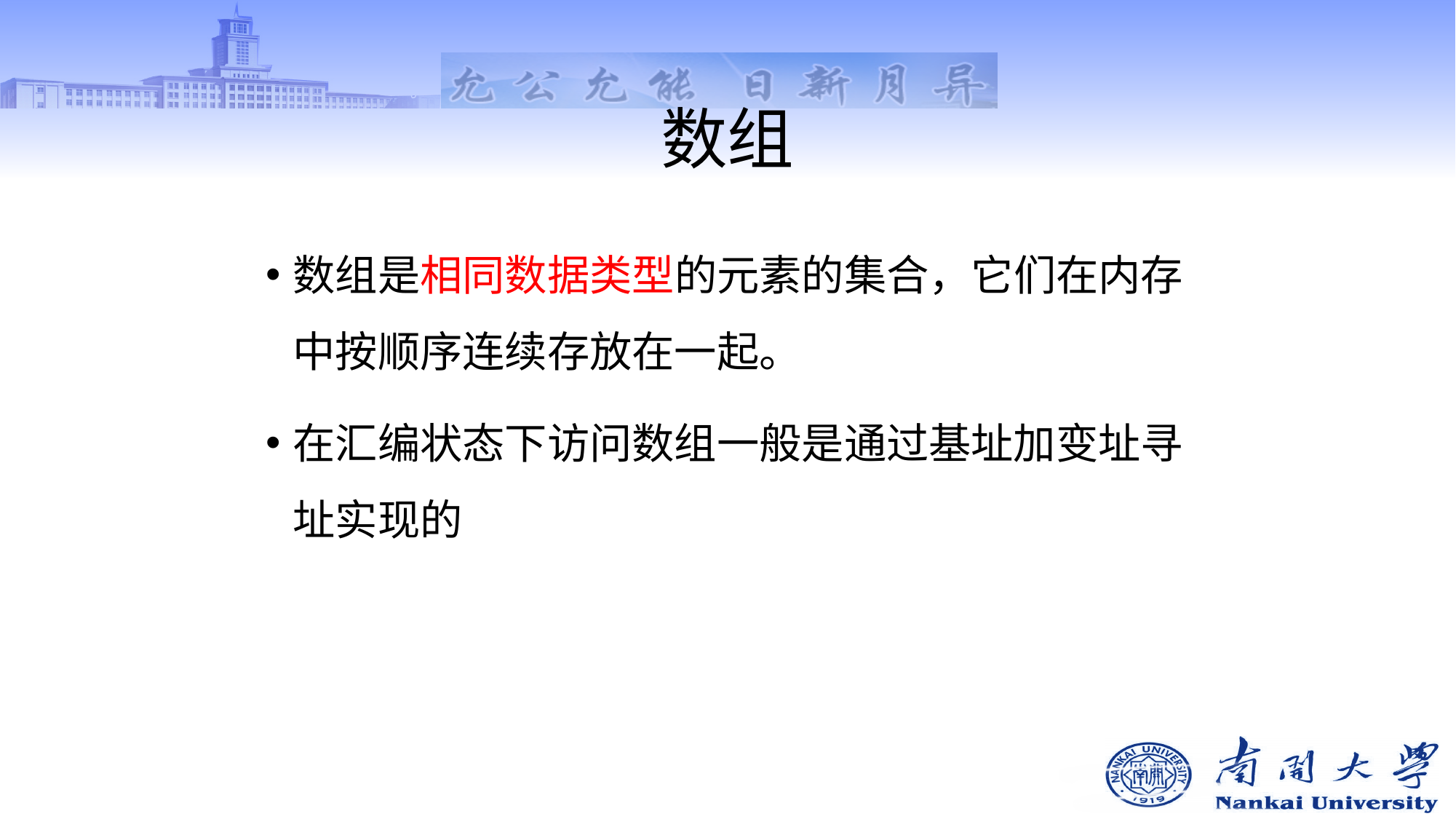

# 数组
数组是相同数据类型的元素的集合，它们在内存中按顺序连续存放在一起。
在汇编状态下访问数组一般是通过基址加变址寻址实现的